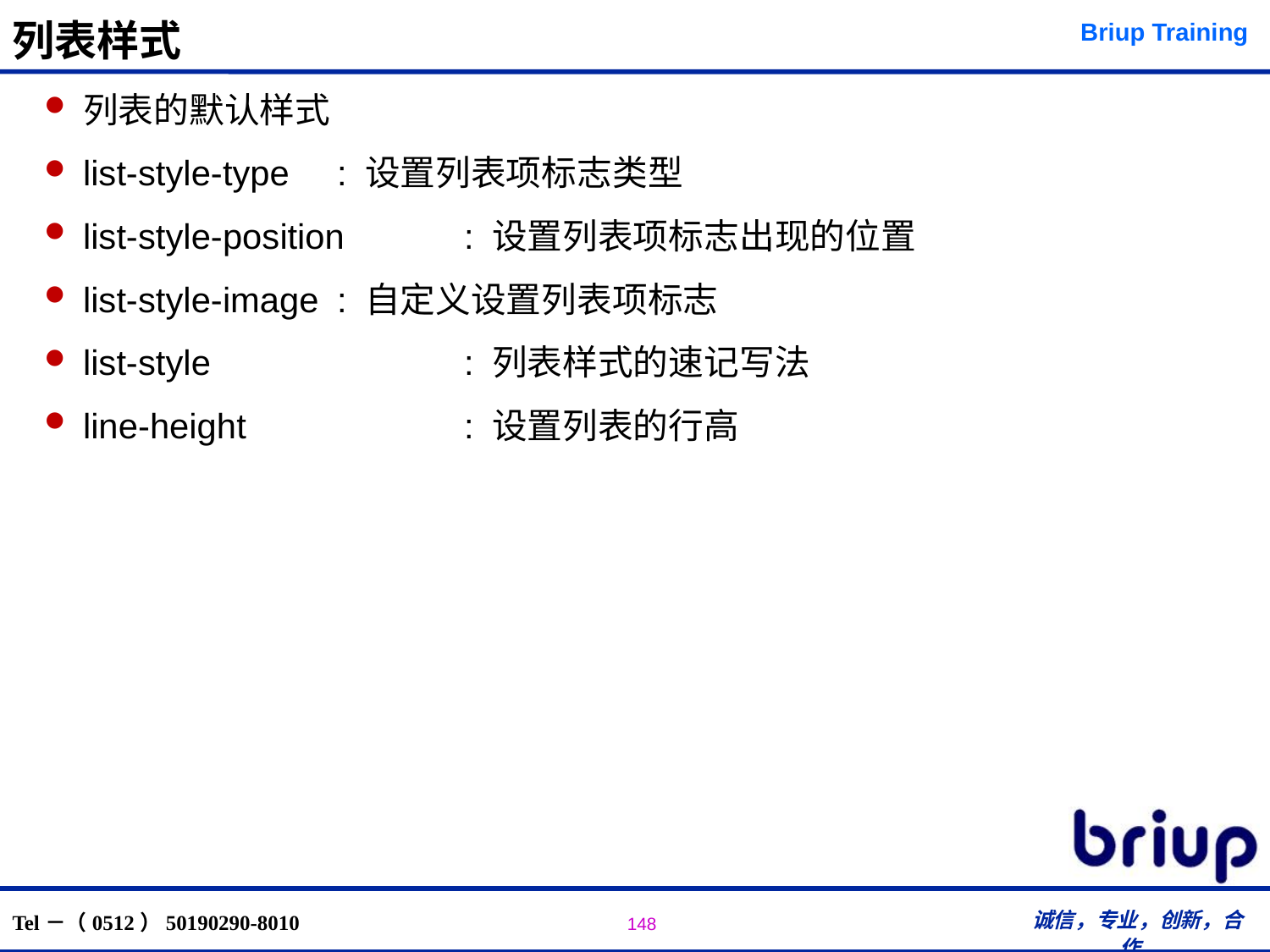

# 列表样式
列表的默认样式
list-style-type	: 设置列表项标志类型
list-style-position	: 设置列表项标志出现的位置
list-style-image 	: 自定义设置列表项标志
list-style		: 列表样式的速记写法
line-height 		: 设置列表的行高